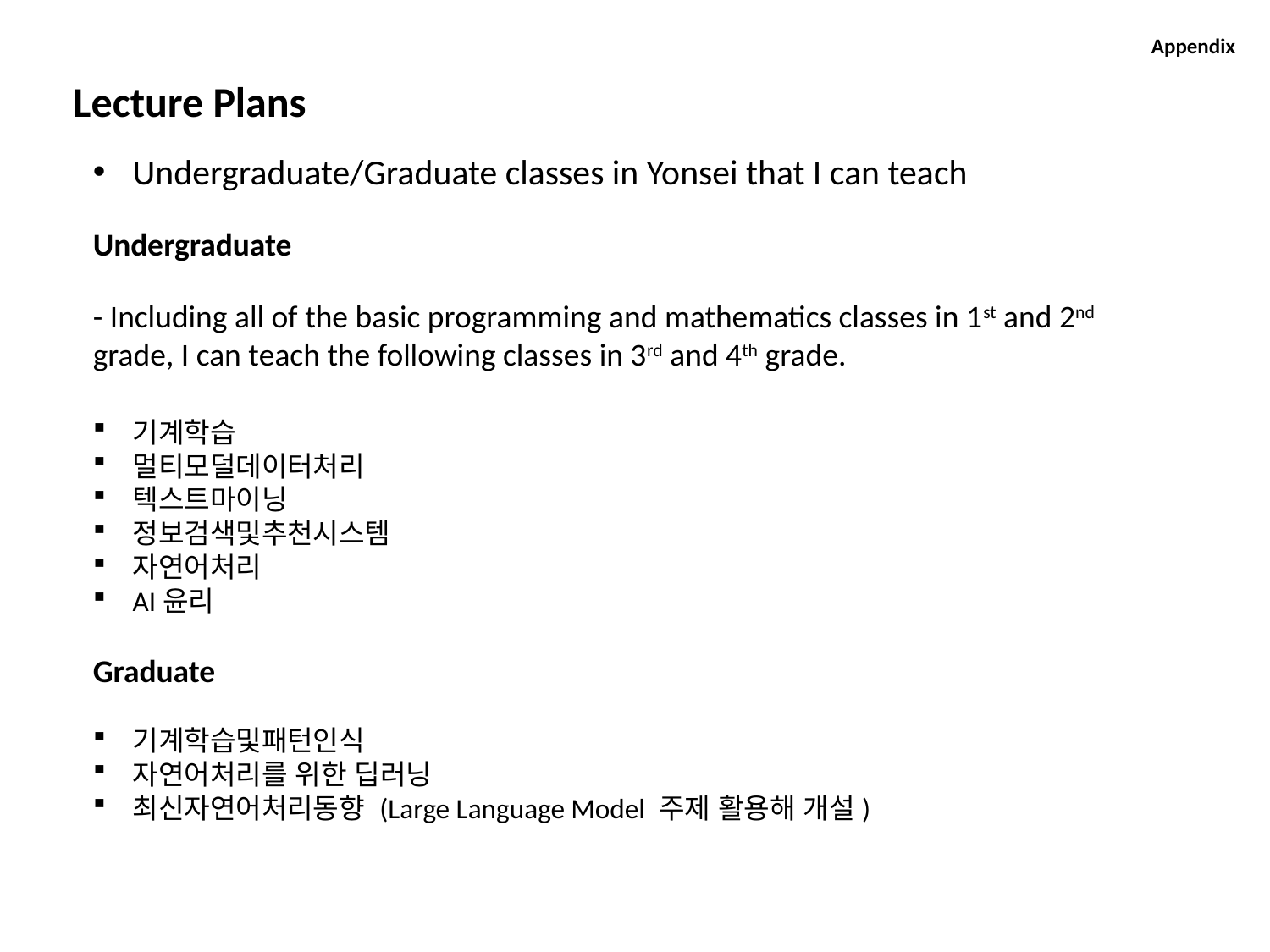

Appendix
Lecture Plans
Undergraduate/Graduate classes in Yonsei that I can teach
Undergraduate

- Including all of the basic programming and mathematics classes in 1st and 2nd grade, I can teach the following classes in 3rd and 4th grade.

기계학습
멀티모덜데이터처리
텍스트마이닝
정보검색및추천시스템
자연어처리
AI윤리

Graduate

기계학습및패턴인식
자연어처리를 위한 딥러닝
최신자연어처리동향 (Large Language Model 주제 활용해 개설)